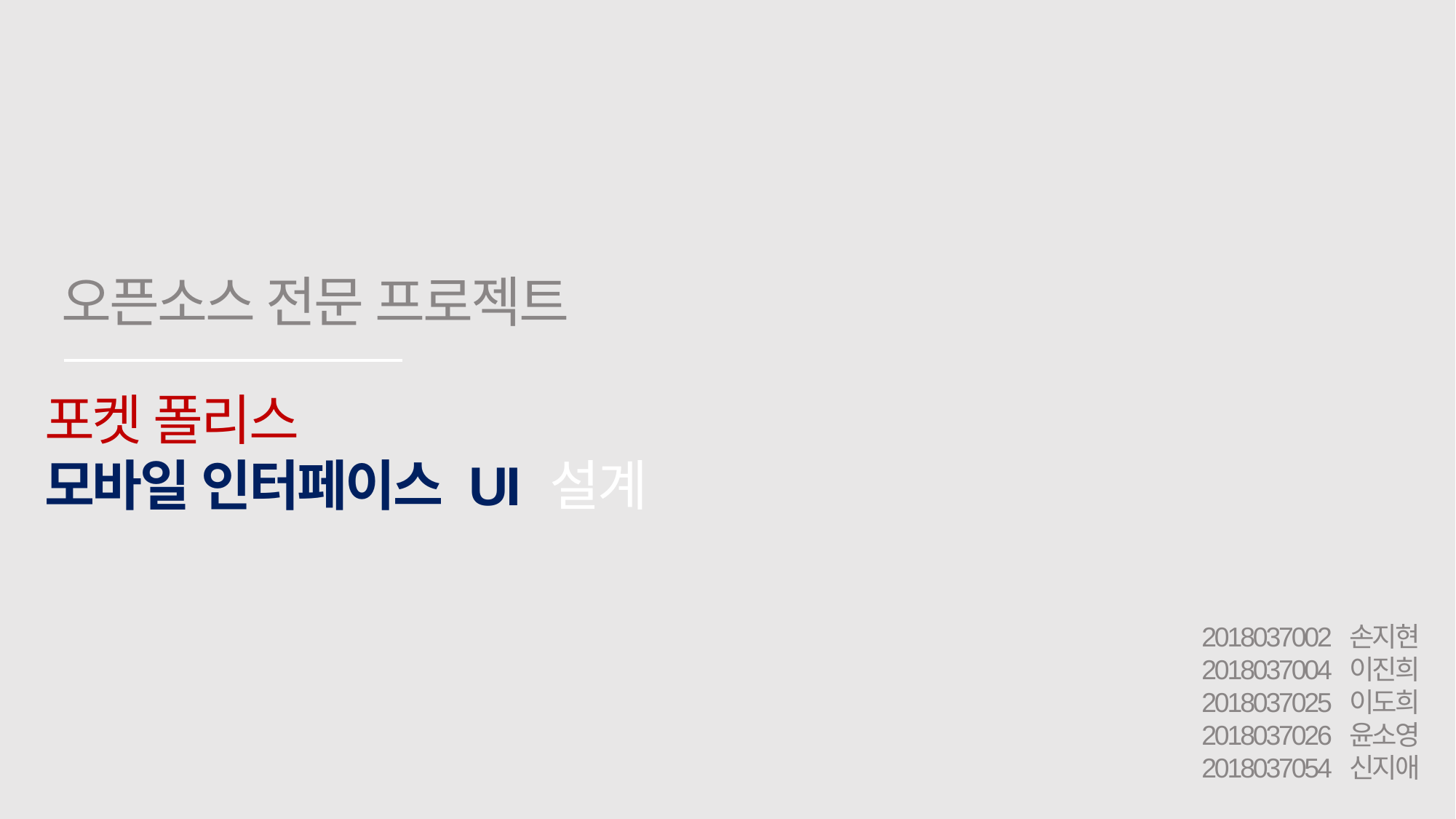

오픈소스 전문 프로젝트
포켓 폴리스
모바일 인터페이스 UI 설계
2018037002  손지현
2018037004  이진희
2018037025  이도희
2018037026  윤소영
2018037054  신지애